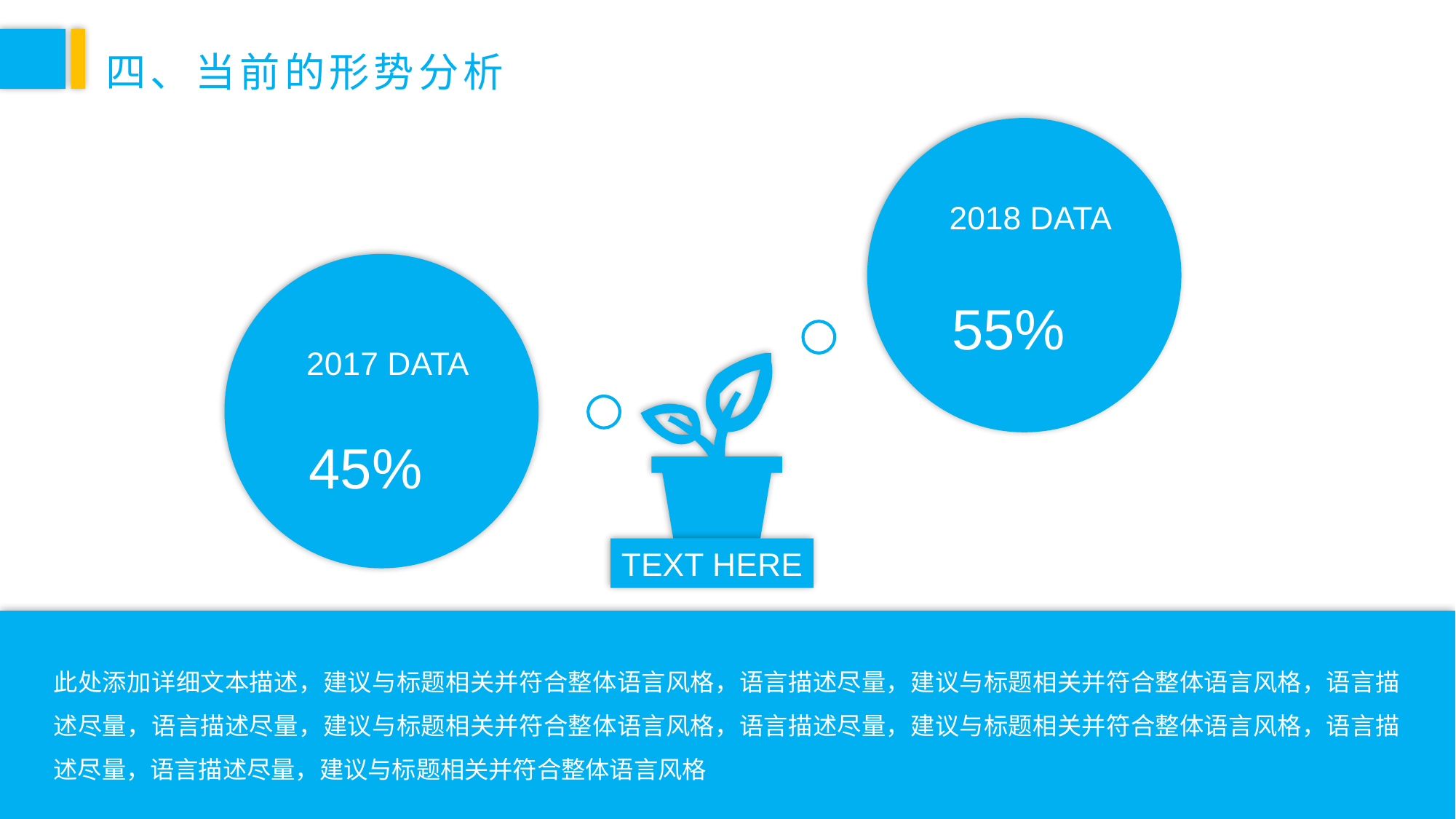

四、当前的形势分析

2018 DATA

55%

2017 DATA

45%

TEXT HERE

此处添加详细文本描述，建议与标题相关并符合整体语言风格，语言描述尽量，建议与标题相关并符合整体语言风格，语言描述尽量，语言描述尽量，建议与标题相关并符合整体语言风格，语言描述尽量，建议与标题相关并符合整体语言风格，语言描述尽量，语言描述尽量，建议与标题相关并符合整体语言风格